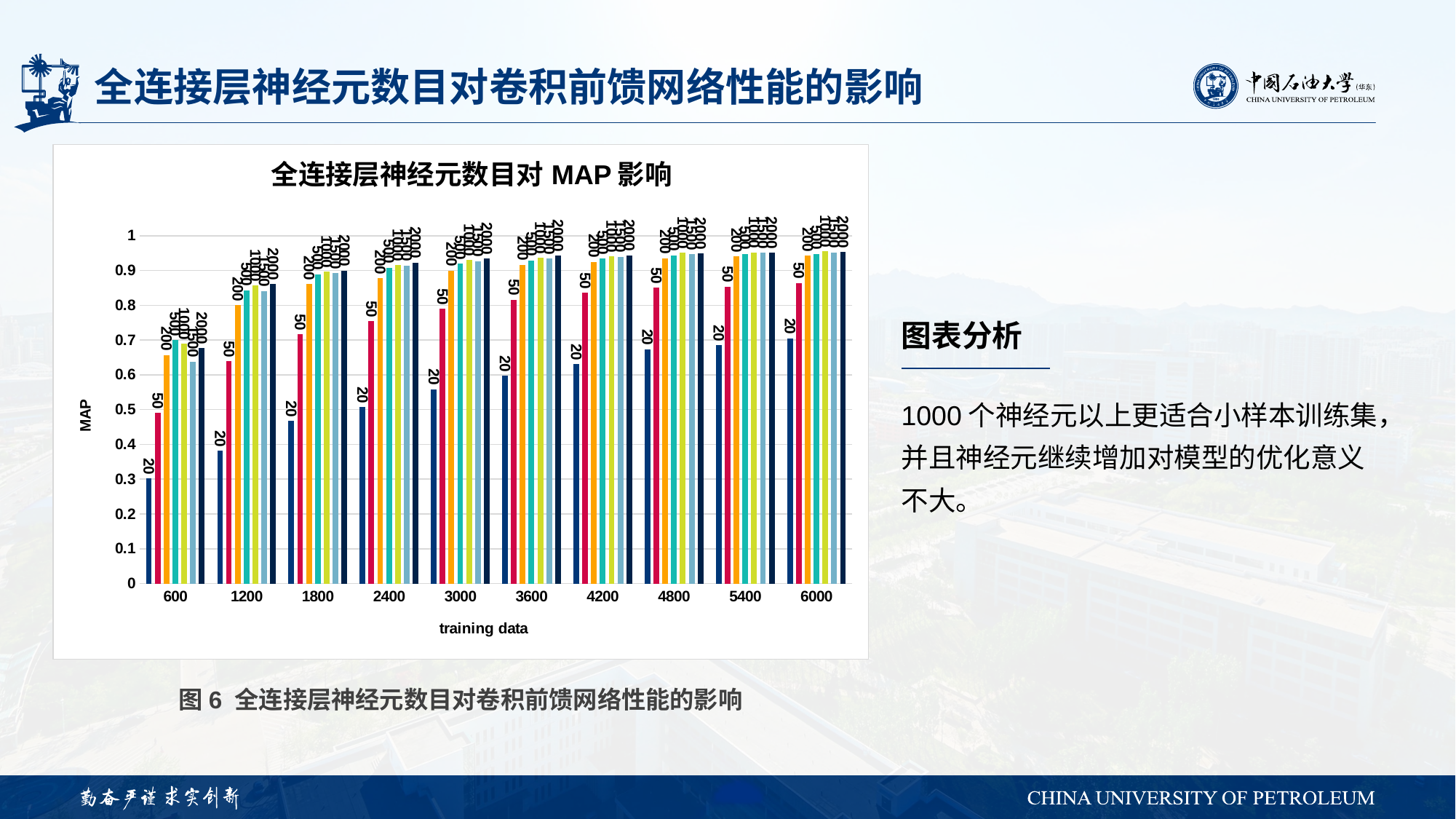

# 全连接层神经元数目对卷积前馈网络性能的影响

### Chart: 全连接层神经元数目对MAP影响

| Category | 20 | 50 | 200 | 500 | 1000 | 1500 | 2000 |
|---|---|---|---|---|---|---|---|
| 600 | 0.301500316369441 | 0.489848626332672 | 0.657044126286995 | 0.699390374844356 | 0.688785034293012 | 0.637823022737311 | 0.676306398114936 |
| 1200 | 0.381352440797188 | 0.63875184084988 | 0.800621300561268 | 0.843172368707773 | 0.856482846511648 | 0.840627956741196 | 0.860386583935083 |
| 1800 | 0.467505641145217 | 0.717162255936679 | 0.860733184525887 | 0.889361407160493 | 0.897147036092189 | 0.892327604585529 | 0.899284359081348 |
| 2400 | 0.50730841236298 | 0.754403276352476 | 0.877533289023082 | 0.90836720199125 | 0.915744573617492 | 0.914656119202407 | 0.922782654582089 |
| 3000 | 0.558637670005368 | 0.790260895426209 | 0.899794444830579 | 0.919572500091908 | 0.92980384997457 | 0.926670303524792 | 0.933986647915764 |
| 3600 | 0.597169189341442 | 0.81605568859489 | 0.916227418801473 | 0.929245025545865 | 0.936359186303732 | 0.934363731739795 | 0.942210296748381 |
| 4200 | 0.630884957538808 | 0.836024108006421 | 0.924680465735034 | 0.933853944153683 | 0.940527709767907 | 0.939675673522789 | 0.94365588155365 |
| 4800 | 0.67337606186402 | 0.850554086751809 | 0.935511883940344 | 0.943822973748603 | 0.950562630919606 | 0.947043786580869 | 0.94826201179211 |
| 5400 | 0.685354951915571 | 0.853772723526921 | 0.940939737683878 | 0.947230904309717 | 0.951335745511479 | 0.95119349701704 | 0.951084191727916 |
| 6000 | 0.704681289553057 | 0.864351522686279 | 0.942973152358105 | 0.948002140134529 | 0.954663345873452 | 0.951883730829997 | 0.953171531454506 |
图表分析
1000个神经元以上更适合小样本训练集，并且神经元继续增加对模型的优化意义不大。
图6 全连接层神经元数目对卷积前馈网络性能的影响